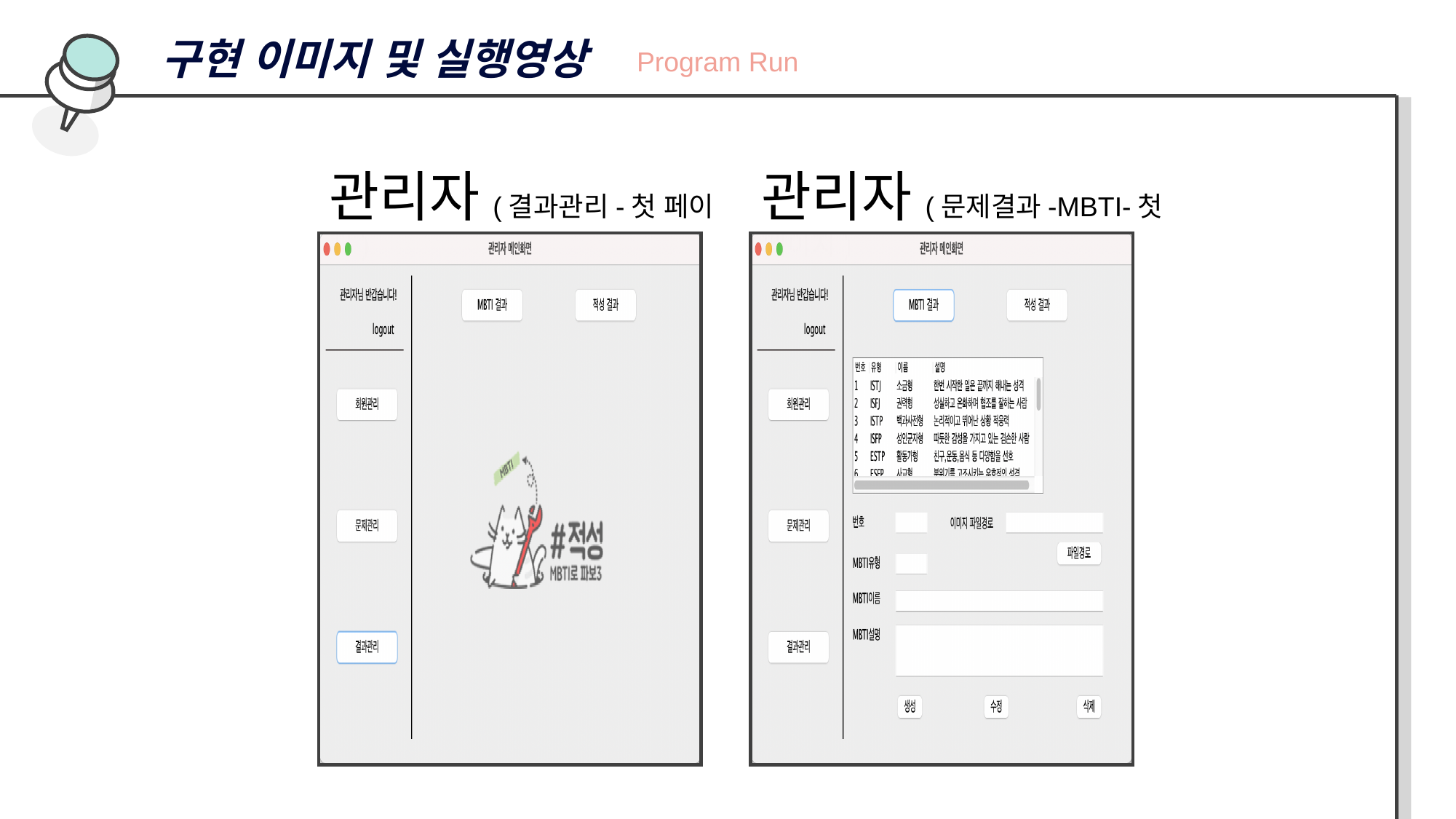

구현 이미지 및 실행영상

Program Run

관리자(결과관리-첫 페이지)
관리자(문제결과-MBTI-첫 페이지)